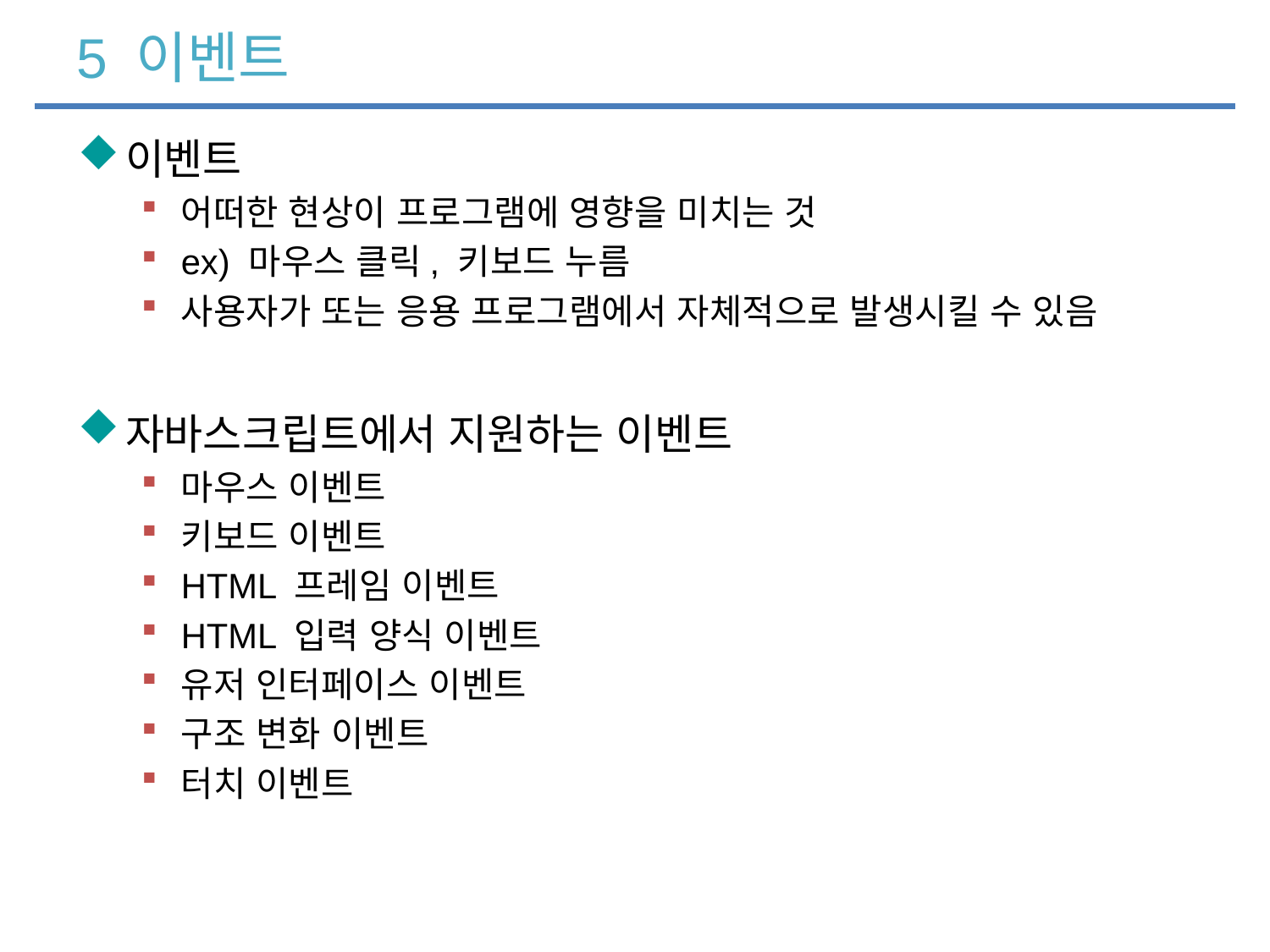

# 5 이벤트
이벤트
어떠한 현상이 프로그램에 영향을 미치는 것
ex) 마우스 클릭, 키보드 누름
사용자가 또는 응용 프로그램에서 자체적으로 발생시킬 수 있음

자바스크립트에서 지원하는 이벤트
마우스 이벤트
키보드 이벤트
HTML 프레임 이벤트
HTML 입력 양식 이벤트
유저 인터페이스 이벤트
구조 변화 이벤트
터치 이벤트